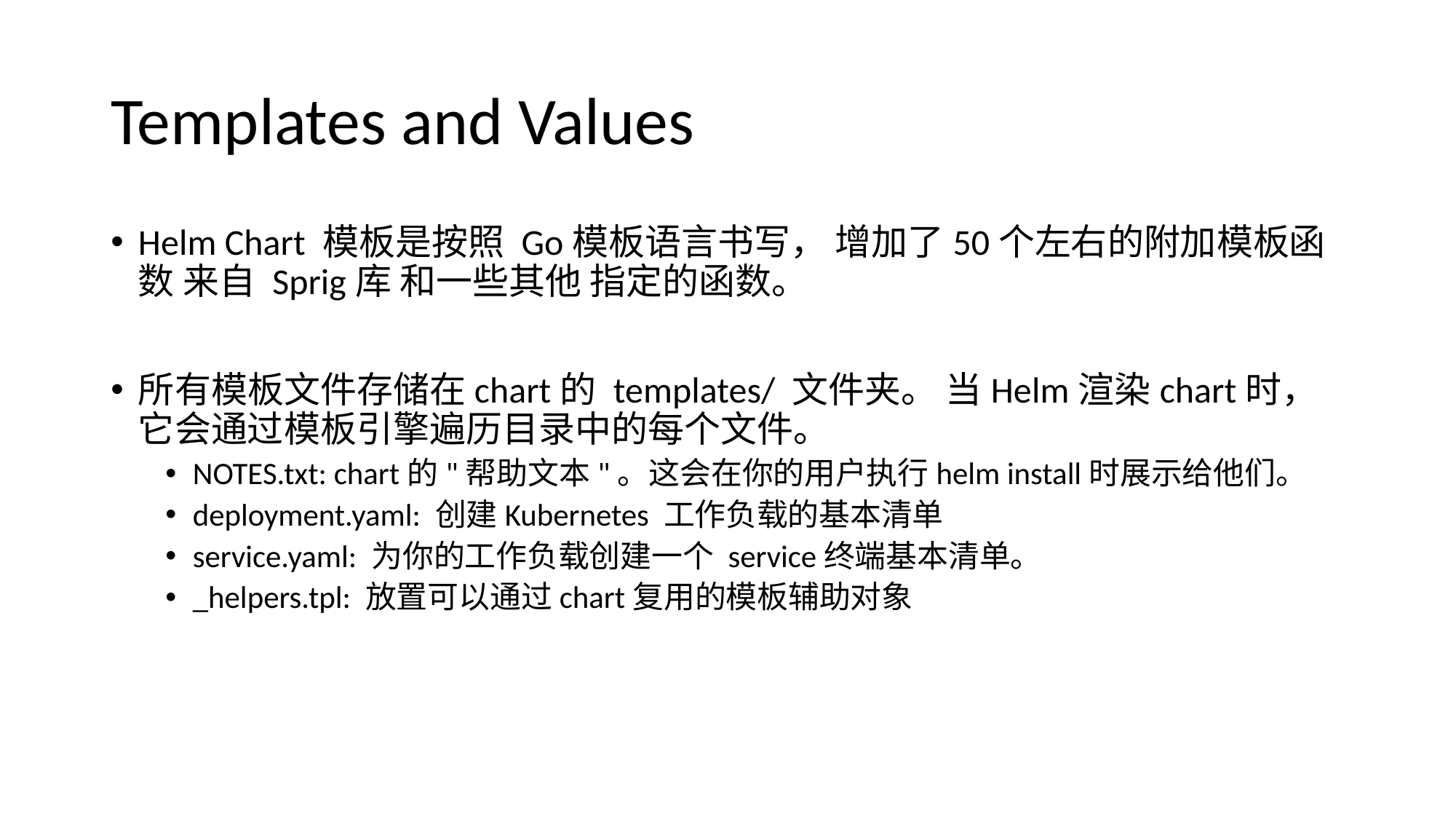

# Templates and Values
Helm Chart 模板是按照 Go模板语言书写， 增加了50个左右的附加模板函数 来自 Sprig库 和一些其他 指定的函数。

所有模板文件存储在chart的 templates/ 文件夹。 当Helm渲染chart时，它会通过模板引擎遍历目录中的每个文件。
NOTES.txt: chart的"帮助文本"。这会在你的用户执行helm install时展示给他们。
deployment.yaml: 创建Kubernetes 工作负载的基本清单
service.yaml: 为你的工作负载创建一个 service终端基本清单。
_helpers.tpl: 放置可以通过chart复用的模板辅助对象